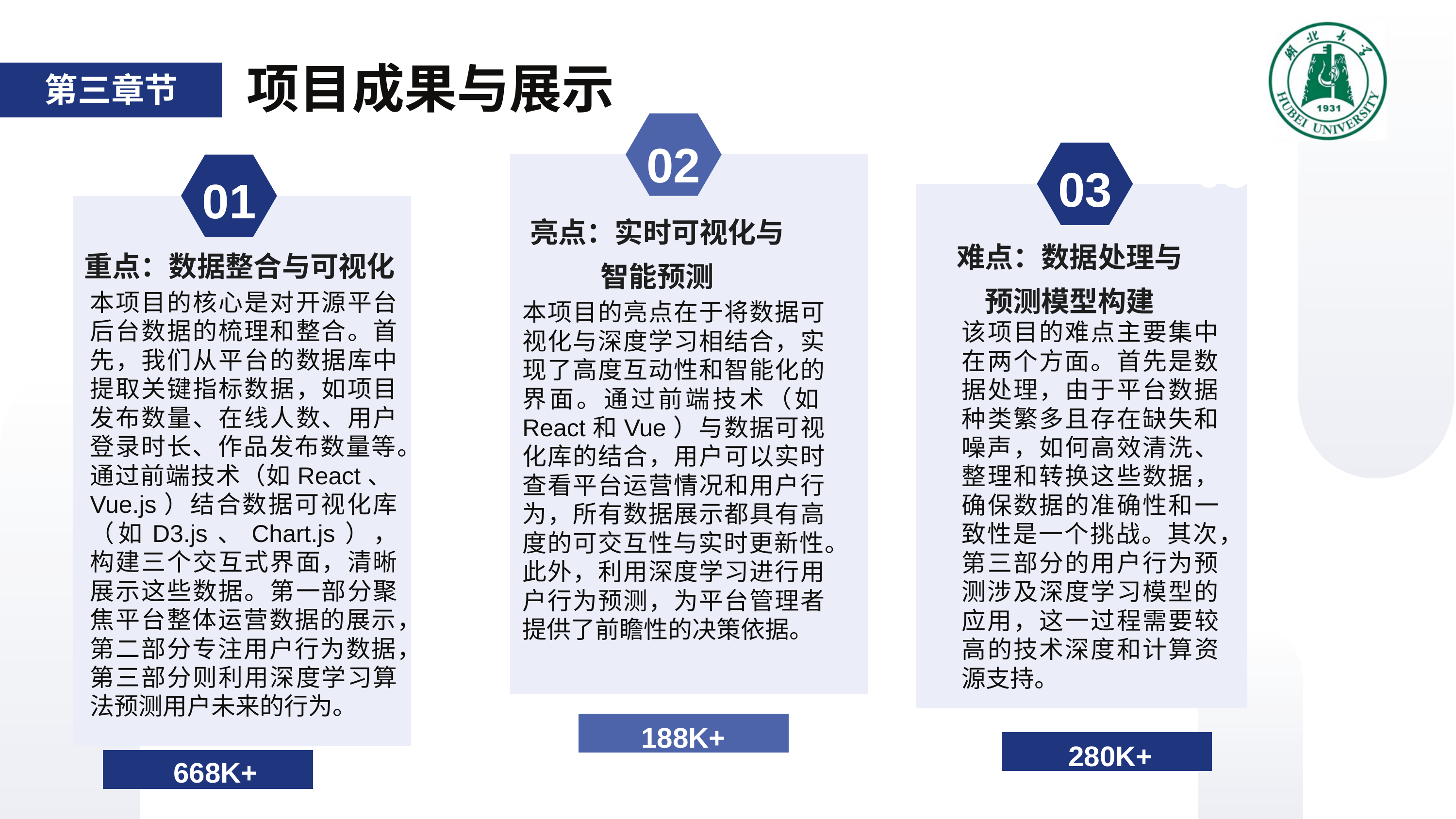

项目成果与展示

第三章节

02
03

03

01

亮点：实时可视化与智能预测
难点：数据处理与预测模型构建
重点：数据整合与可视化
本项目的核心是对开源平台后台数据的梳理和整合。首先，我们从平台的数据库中提取关键指标数据，如项目发布数量、在线人数、用户登录时长、作品发布数量等。通过前端技术（如React、Vue.js）结合数据可视化库（如D3.js、Chart.js），构建三个交互式界面，清晰展示这些数据。第一部分聚焦平台整体运营数据的展示，第二部分专注用户行为数据，第三部分则利用深度学习算法预测用户未来的行为。
本项目的亮点在于将数据可视化与深度学习相结合，实现了高度互动性和智能化的界面。通过前端技术（如React和Vue）与数据可视化库的结合，用户可以实时查看平台运营情况和用户行为，所有数据展示都具有高度的可交互性与实时更新性。此外，利用深度学习进行用户行为预测，为平台管理者提供了前瞻性的决策依据。
该项目的难点主要集中在两个方面。首先是数据处理，由于平台数据种类繁多且存在缺失和噪声，如何高效清洗、整理和转换这些数据，确保数据的准确性和一致性是一个挑战。其次，第三部分的用户行为预测涉及深度学习模型的应用，这一过程需要较高的技术深度和计算资源支持。

188K+

280K+

668K+